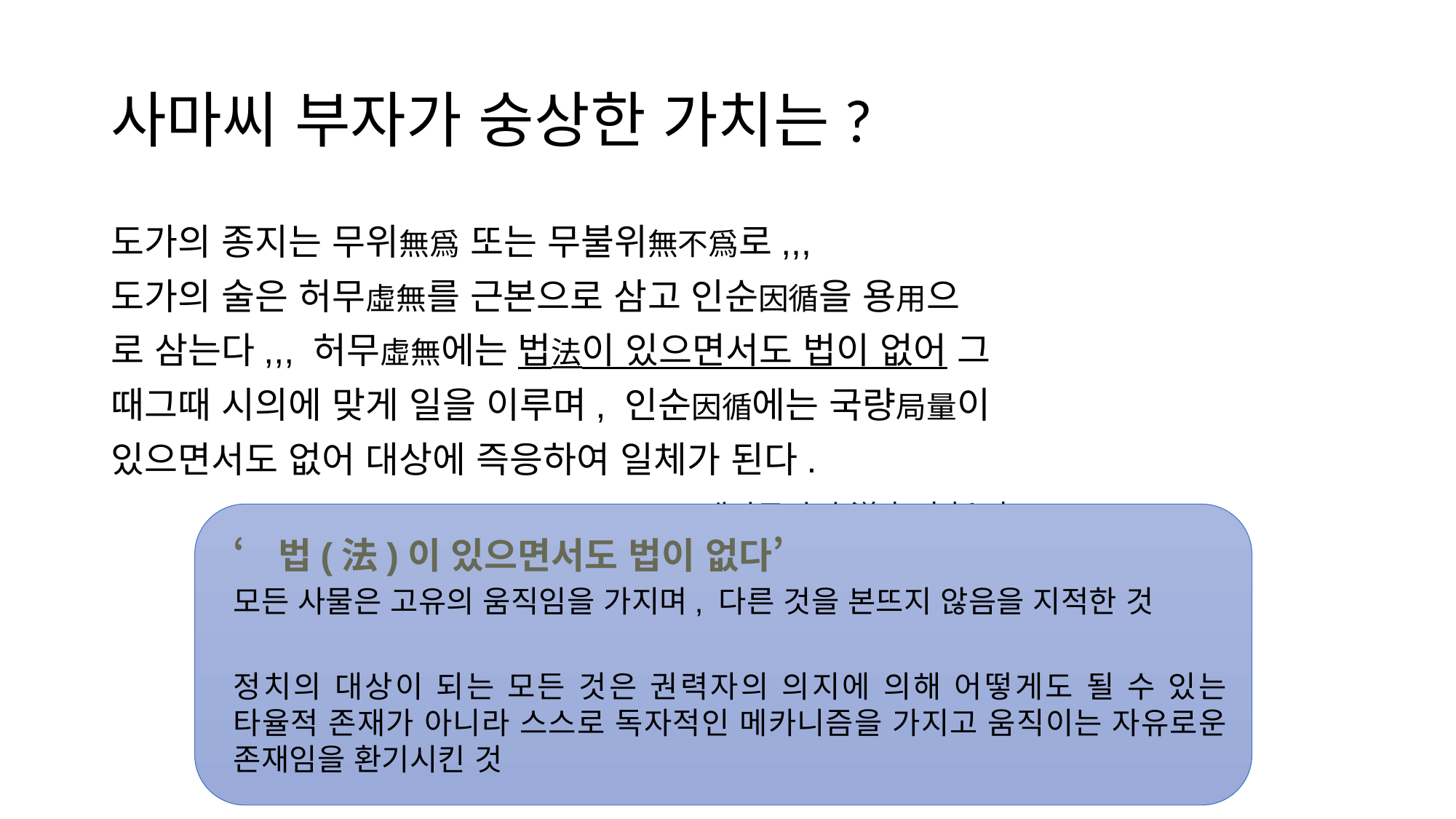

# 사마씨 부자가 숭상한 가치는?
도가의 종지는 무위無爲 또는 무불위無不爲로,,,
도가의 술은 허무虛無를 근본으로 삼고 인순因循을 용用으
로 삼는다,,, 허무虛無에는 법法이 있으면서도 법이 없어 그
때그때 시의에 맞게 일을 이루며, 인순因循에는 국량局量이
있으면서도 없어 대상에 즉응하여 일체가 된다.
 						(태사공자서 道家 宗旨 中)
‘법(法)이 있으면서도 법이 없다’
모든 사물은 고유의 움직임을 가지며, 다른 것을 본뜨지 않음을 지적한 것

정치의 대상이 되는 모든 것은 권력자의 의지에 의해 어떻게도 될 수 있는 타율적 존재가 아니라 스스로 독자적인 메카니즘을 가지고 움직이는 자유로운 존재임을 환기시킨 것